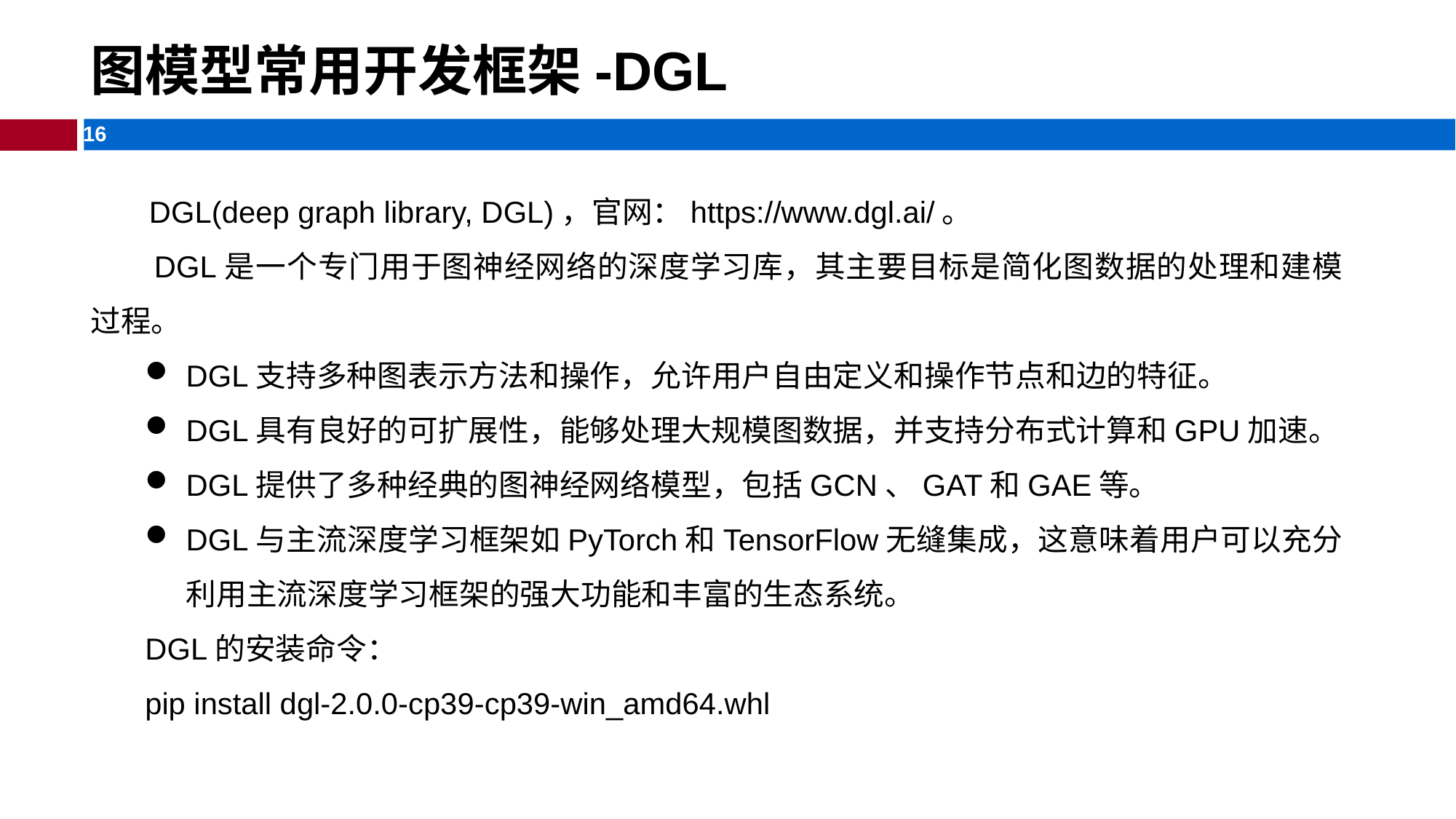

# 图模型常用开发框架-DGL
       DGL(deep graph library, DGL)，官网：https://www.dgl.ai/。
       DGL是一个专门用于图神经网络的深度学习库，其主要目标是简化图数据的处理和建模过程。
DGL支持多种图表示方法和操作，允许用户自由定义和操作节点和边的特征。
DGL具有良好的可扩展性，能够处理大规模图数据，并支持分布式计算和GPU加速。
DGL提供了多种经典的图神经网络模型，包括GCN、GAT和GAE等。
DGL与主流深度学习框架如PyTorch和TensorFlow无缝集成，这意味着用户可以充分利用主流深度学习框架的强大功能和丰富的生态系统。
DGL的安装命令：
pip install dgl-2.0.0-cp39-cp39-win_amd64.whl